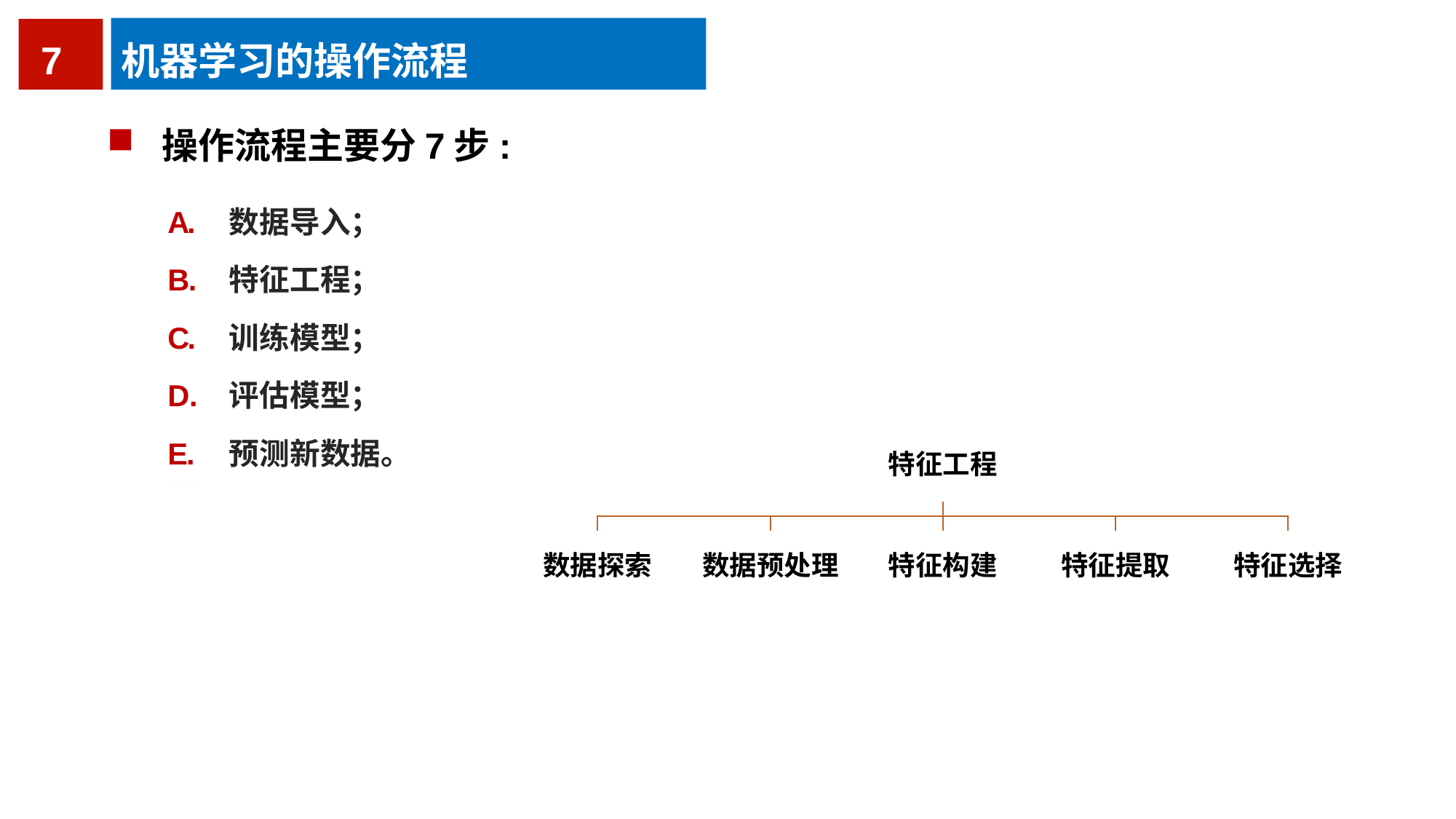

7
机器学习的操作流程
操作流程主要分7步:
数据导入；
特征工程；
训练模型；
评估模型；
预测新数据。
特征工程
数据探索
数据预处理
特征构建
特征提取
特征选择